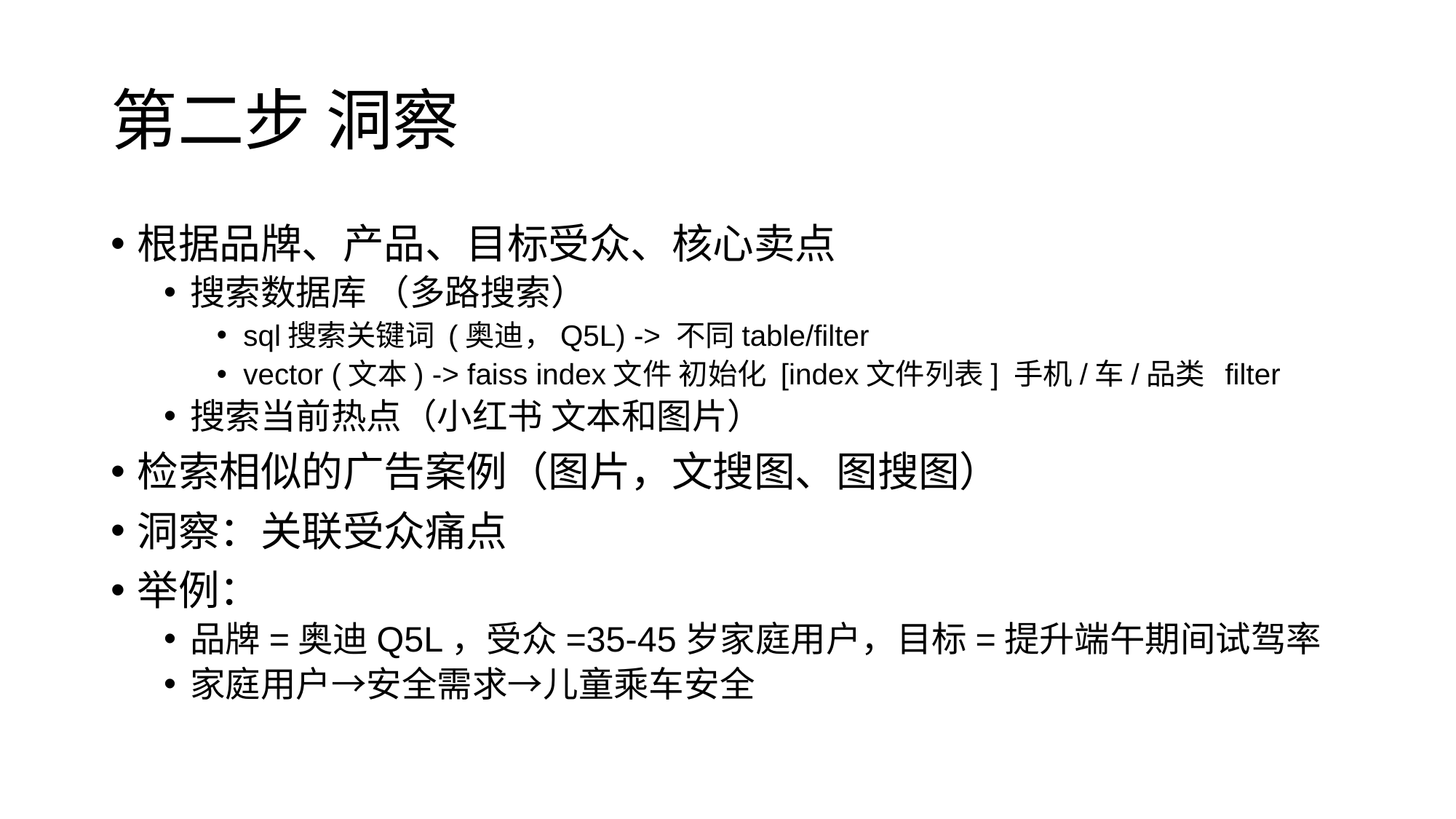

# 第二步 洞察
根据品牌、产品、目标受众、核心卖点
搜索数据库 （多路搜索）
sql搜索关键词 (奥迪，Q5L) -> 不同table/filter
vector (文本) -> faiss index文件 初始化 [index文件列表] 手机/车/品类  filter
搜索当前热点（小红书 文本和图片）
检索相似的广告案例（图片，文搜图、图搜图）
洞察：关联受众痛点
举例：
品牌=奥迪Q5L，受众=35-45岁家庭用户，目标=提升端午期间试驾率
家庭用户→安全需求→儿童乘车安全